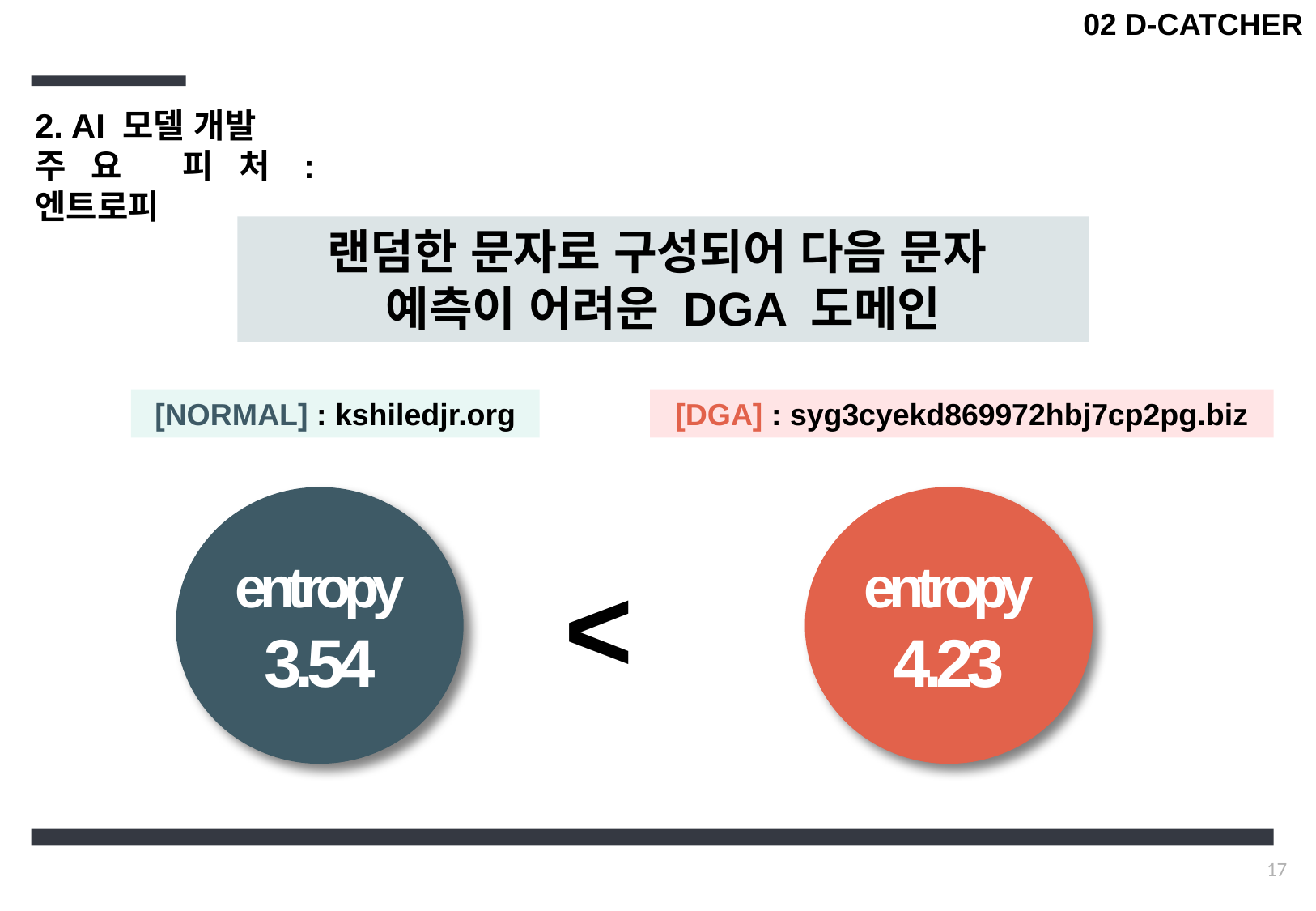

02 D-CATCHER

2. AI 모델 개발
주요 피처: 엔트로피
랜덤한 문자로 구성되어 다음 문자
예측이 어려운 DGA 도메인
[NORMAL] : kshiledjr.org
[DGA] : syg3cyekd869972hbj7cp2pg.biz
entropy
4.23
entropy
3.54
<

17